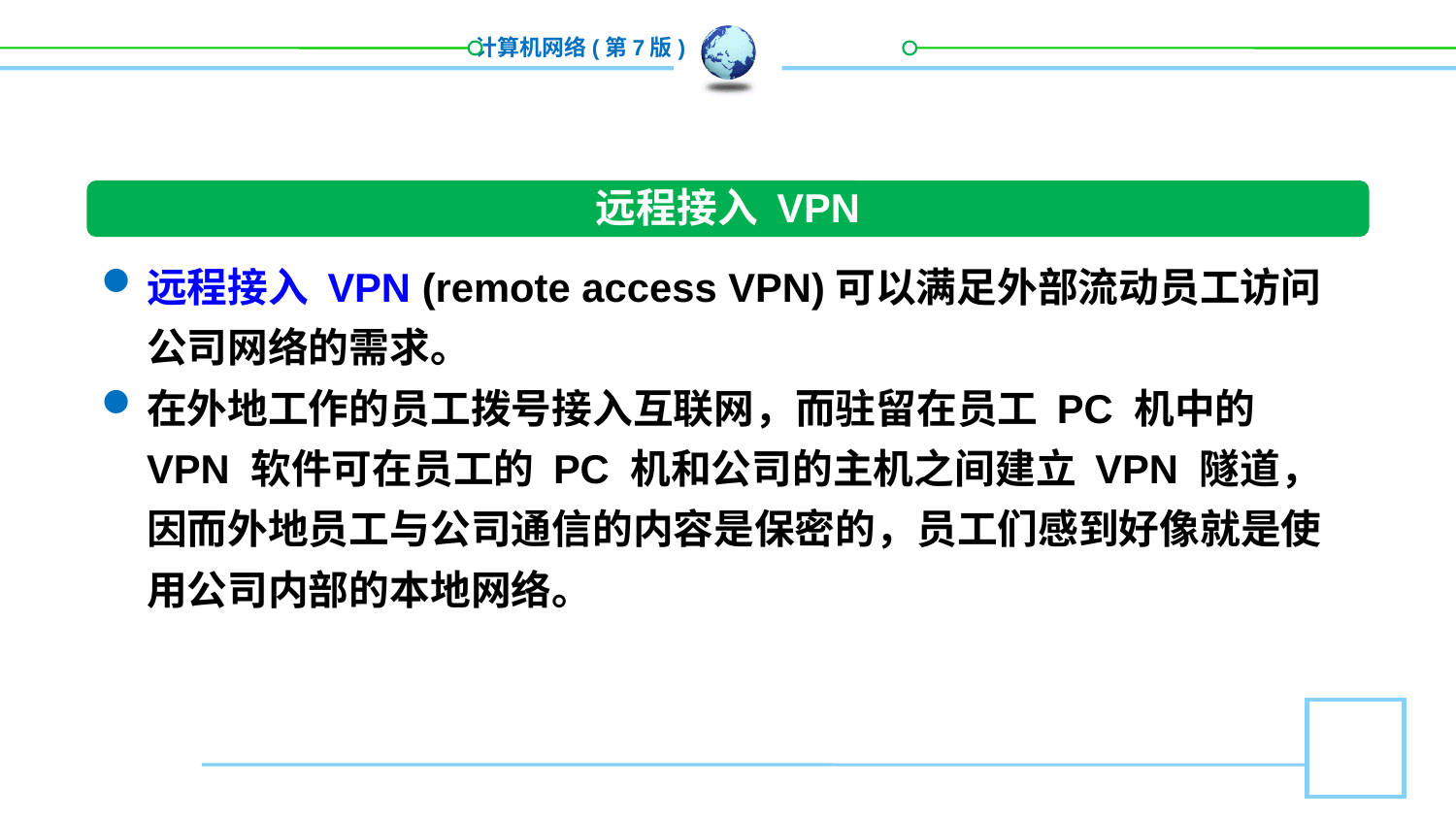

远程接入 VPN

远程接入 VPN (remote access VPN)可以满足外部流动员工访问公司网络的需求。
在外地工作的员工拨号接入互联网，而驻留在员工 PC 机中的 VPN 软件可在员工的 PC 机和公司的主机之间建立 VPN 隧道，因而外地员工与公司通信的内容是保密的，员工们感到好像就是使用公司内部的本地网络。